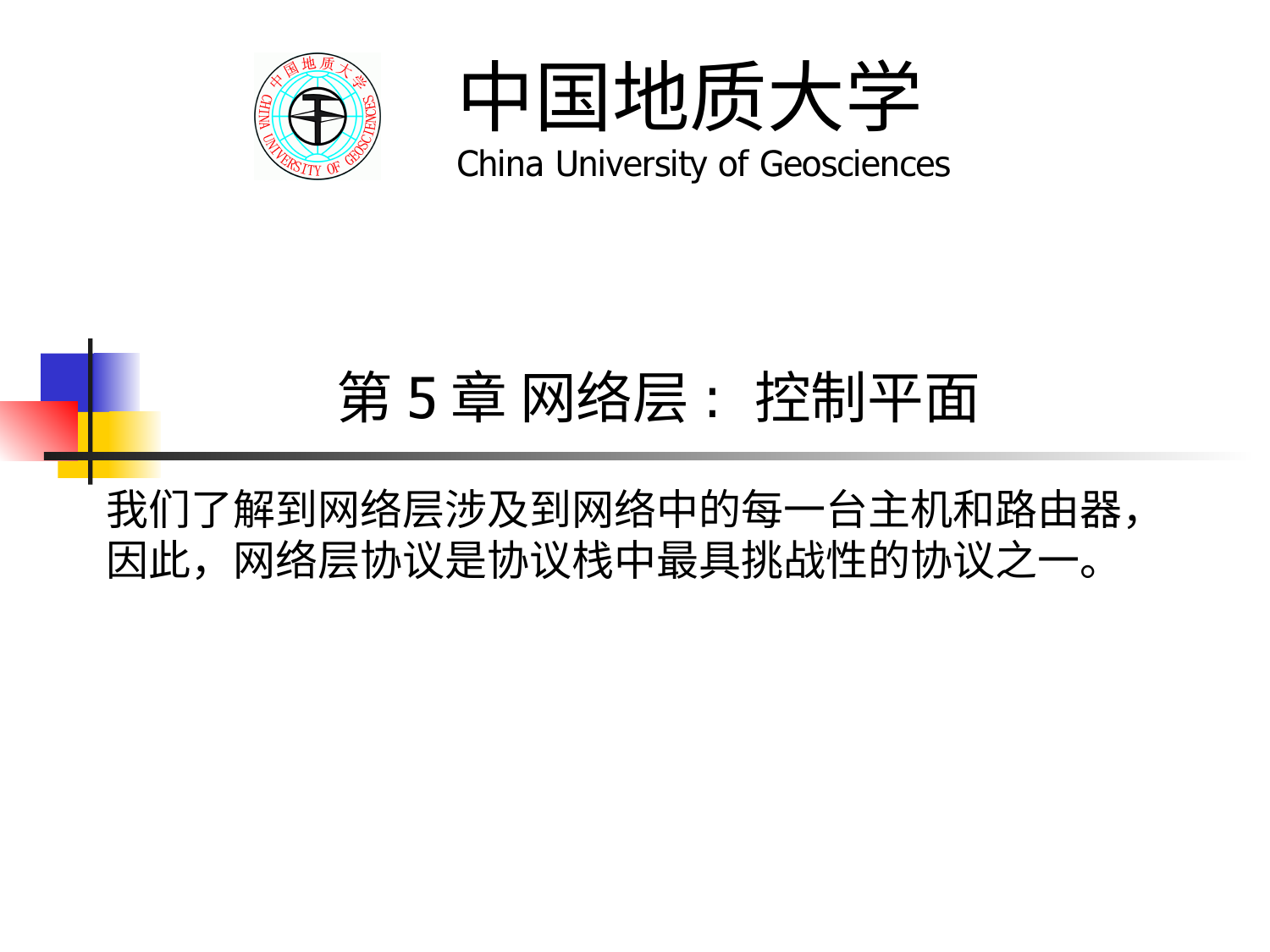

# 第5章 网络层: 控制平面
我们了解到网络层涉及到网络中的每一台主机和路由器，因此，网络层协议是协议栈中最具挑战性的协议之一。